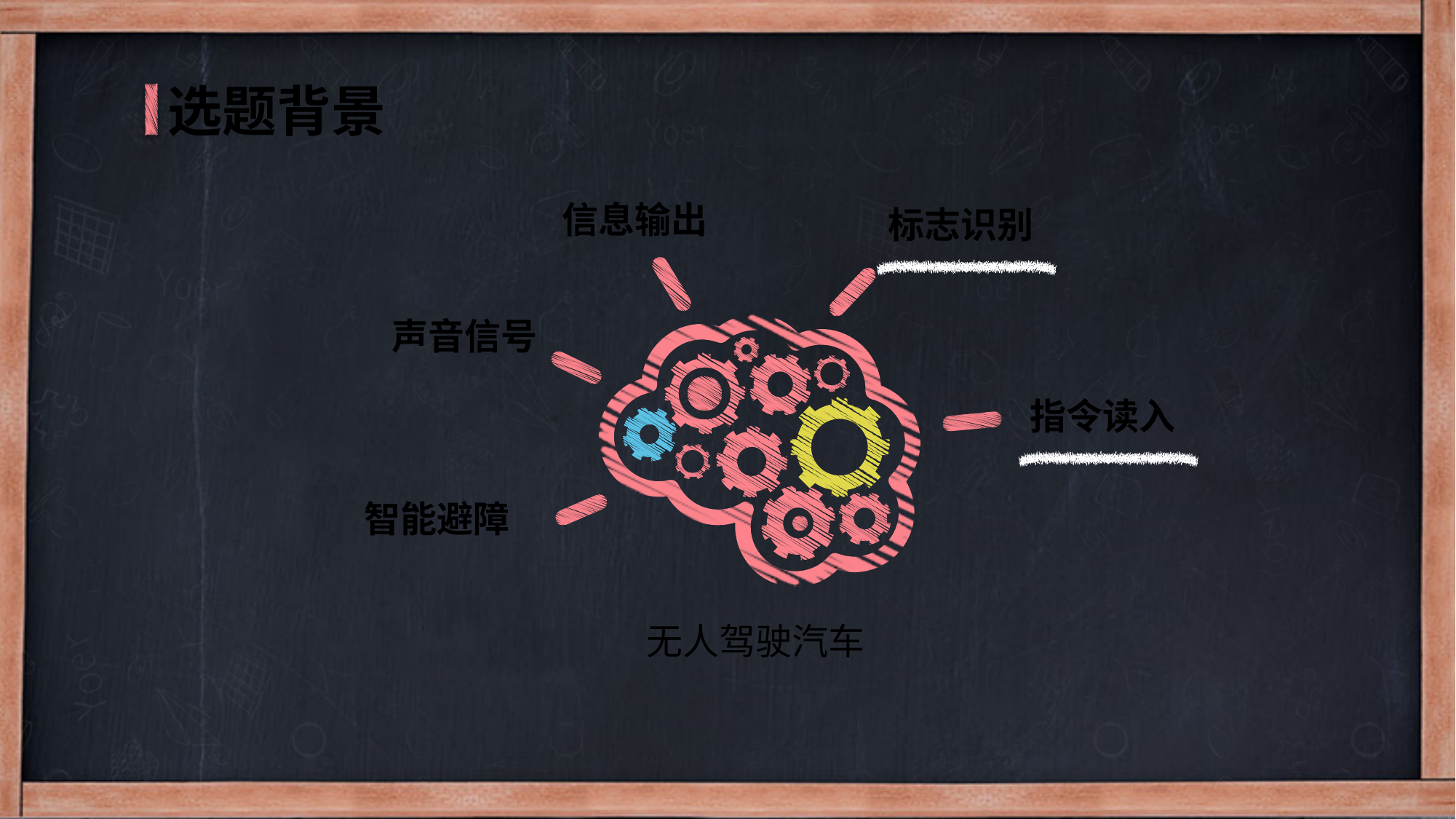

选题背景

信息输出
标志识别

声音信号
指令读入

智能避障
无人驾驶汽车